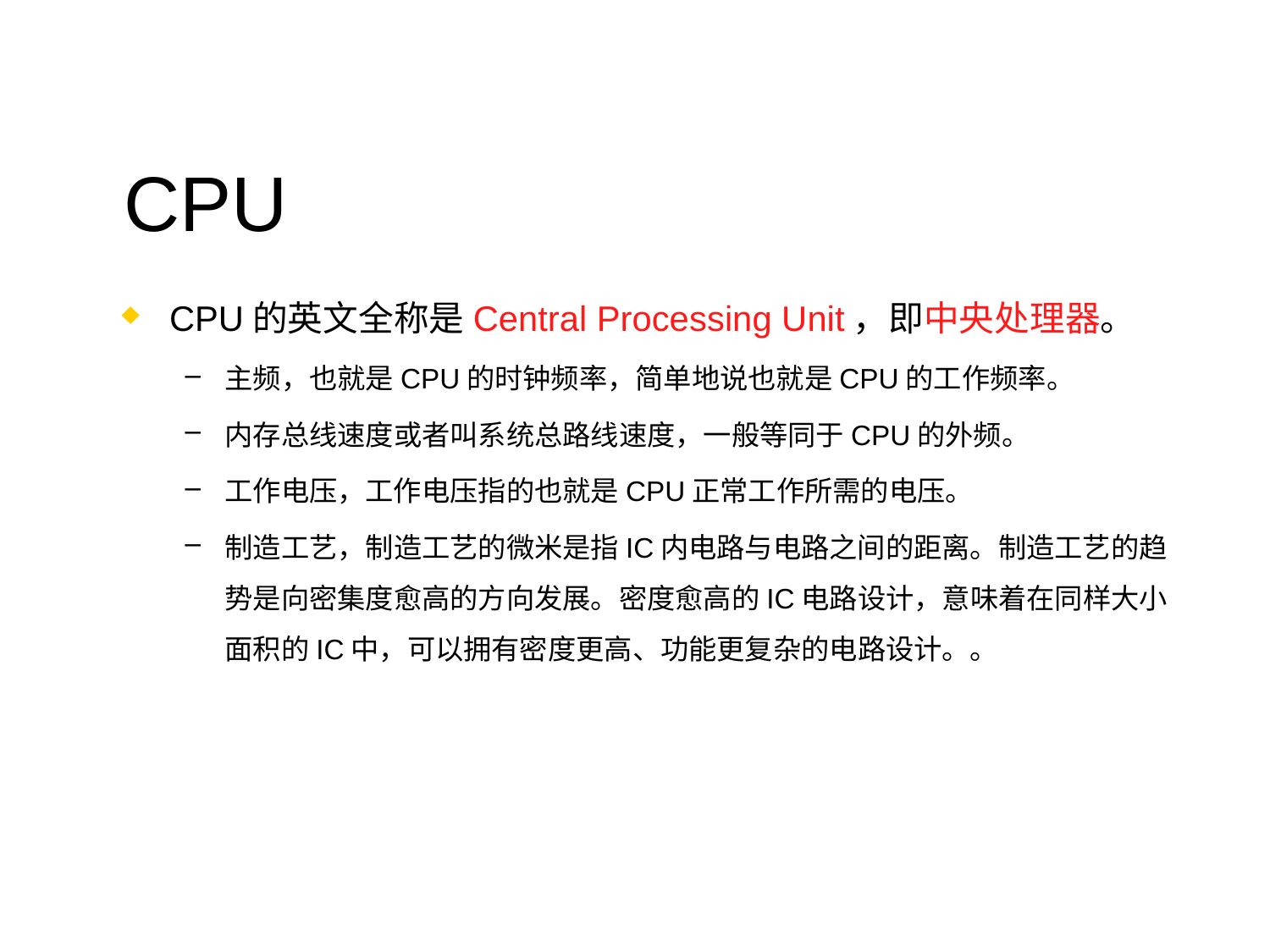

# CPU
CPU的英文全称是Central Processing Unit，即中央处理器。
主频，也就是CPU的时钟频率，简单地说也就是CPU的工作频率。
内存总线速度或者叫系统总路线速度，一般等同于CPU的外频。
工作电压，工作电压指的也就是CPU正常工作所需的电压。
制造工艺，制造工艺的微米是指IC内电路与电路之间的距离。制造工艺的趋势是向密集度愈高的方向发展。密度愈高的IC电路设计，意味着在同样大小面积的IC中，可以拥有密度更高、功能更复杂的电路设计。。